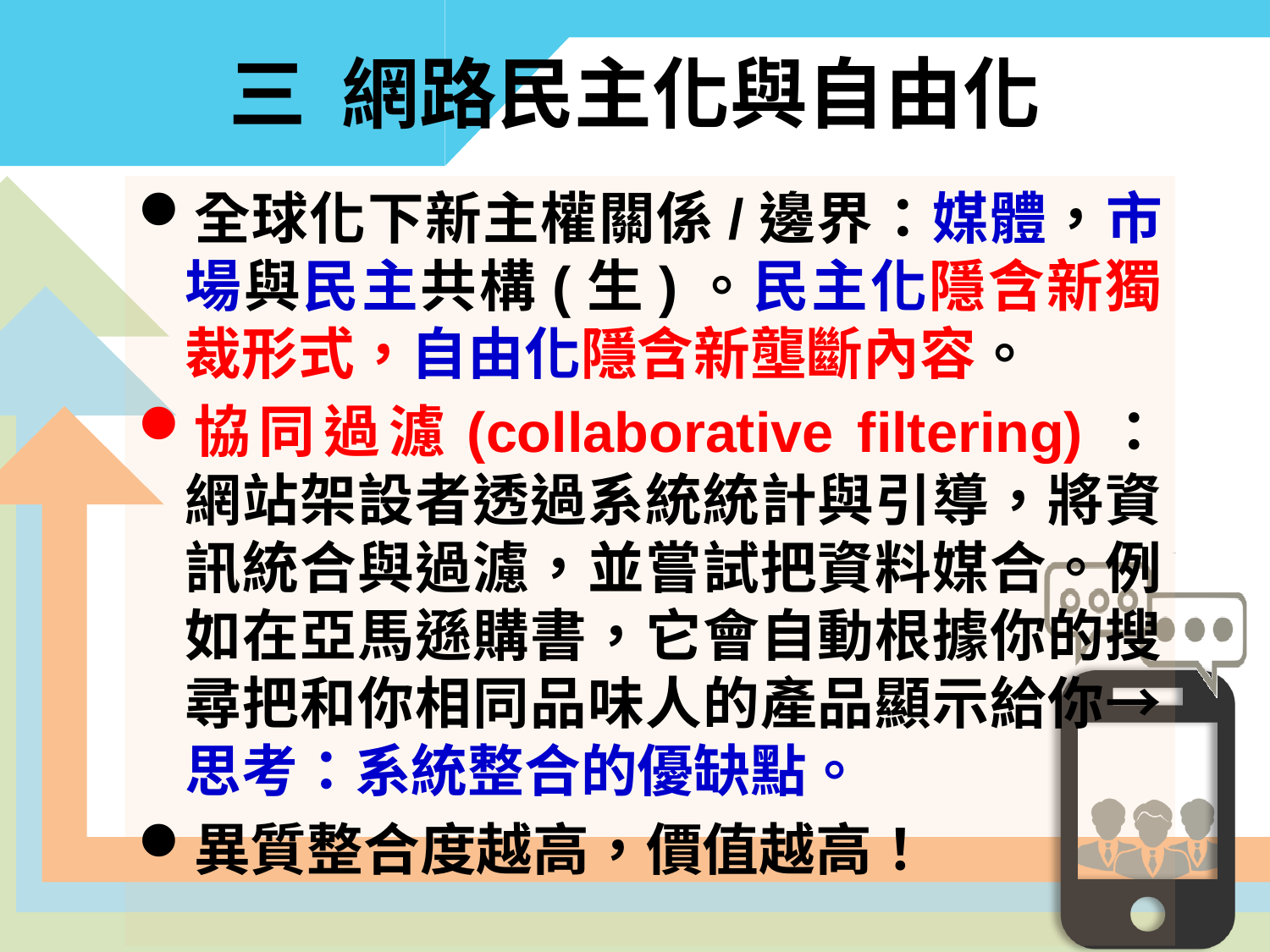

# 三  網路民主化與自由化
全球化下新主權關係/邊界：媒體，市場與民主共構(生)。民主化隱含新獨裁形式，自由化隱含新壟斷內容。
協同過濾(collaborative filtering)：網站架設者透過系統統計與引導，將資訊統合與過濾，並嘗試把資料媒合。例如在亞馬遜購書，它會自動根據你的搜尋把和你相同品味人的產品顯示給你→思考：系統整合的優缺點。
異質整合度越高，價值越高！